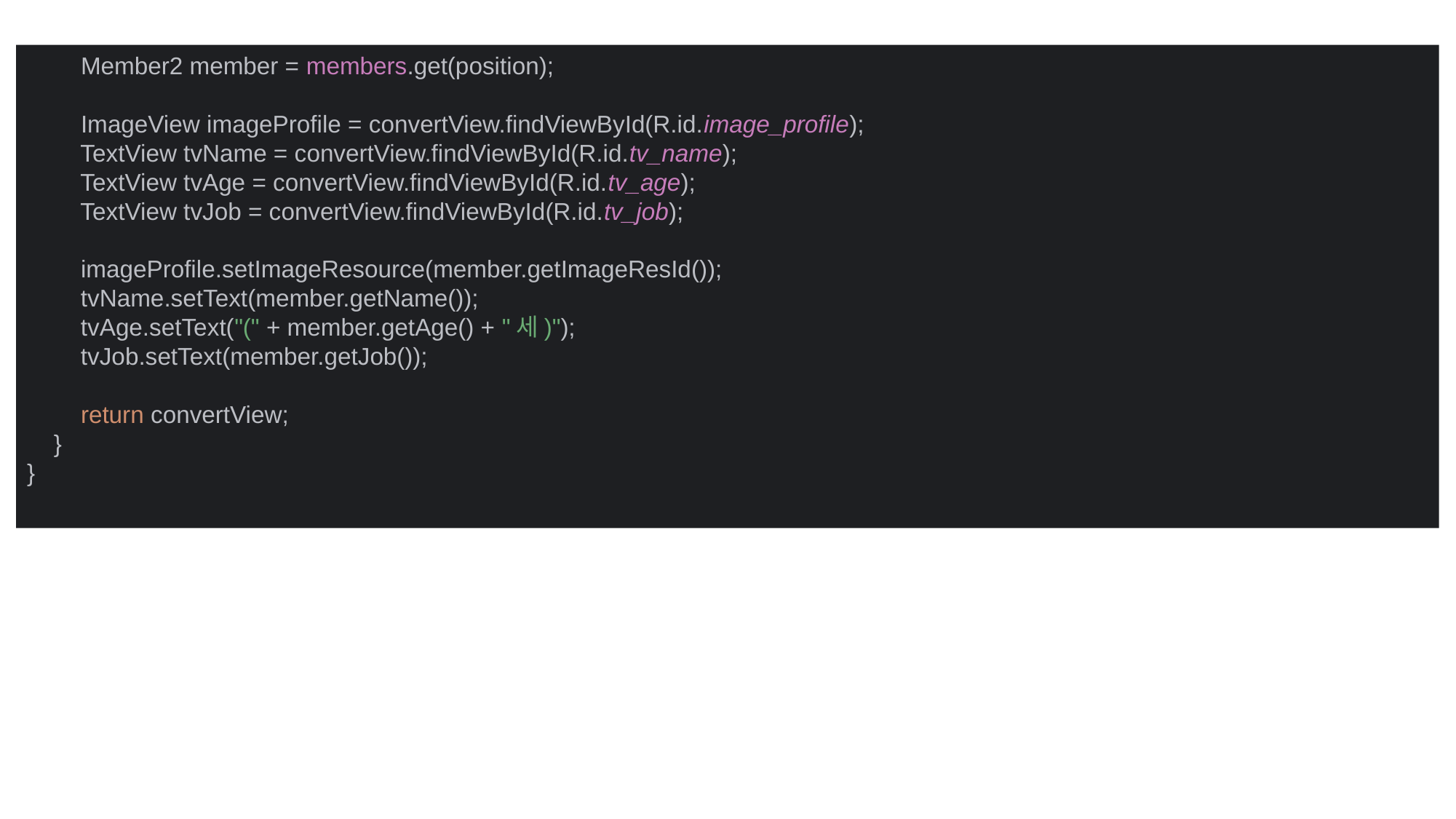

Member2 member = members.get(position);
        ImageView imageProfile = convertView.findViewById(R.id.image_profile);
        TextView tvName = convertView.findViewById(R.id.tv_name);
        TextView tvAge = convertView.findViewById(R.id.tv_age);
        TextView tvJob = convertView.findViewById(R.id.tv_job);
        imageProfile.setImageResource(member.getImageResId());
        tvName.setText(member.getName());
        tvAge.setText("(" + member.getAge() + "세)");
        tvJob.setText(member.getJob());
        return convertView;
    }
}